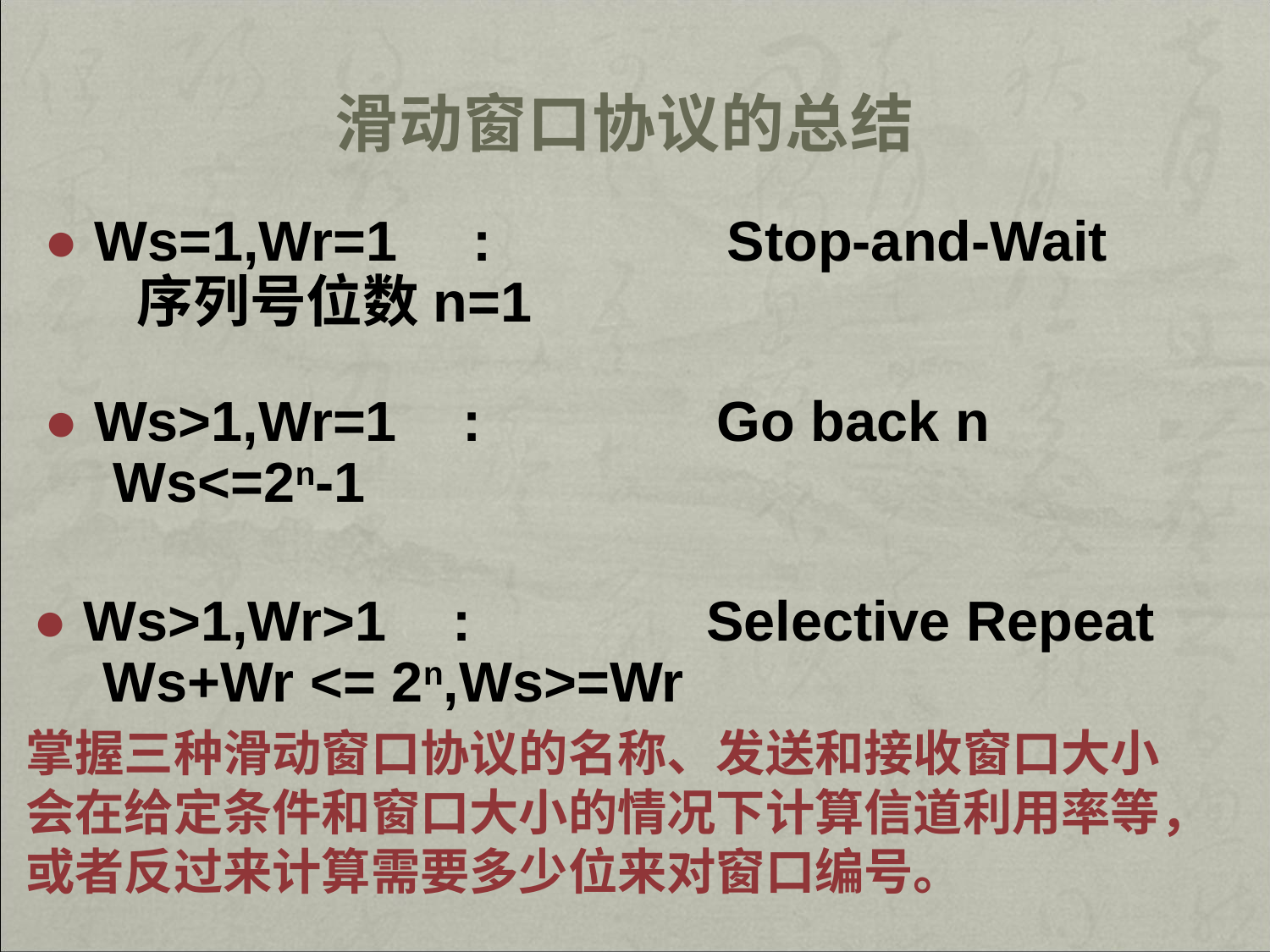

# 滑动窗口协议的总结
● Ws=1,Wr=1	:		Stop-and-Wait
  序列号位数n=1
● Ws>1,Wr=1	:		Go back n
  Ws<=2n-1
● Ws>1,Wr>1	:		Selective Repeat
  Ws+Wr <= 2n,Ws>=Wr
掌握三种滑动窗口协议的名称、发送和接收窗口大小
会在给定条件和窗口大小的情况下计算信道利用率等，或者反过来计算需要多少位来对窗口编号。